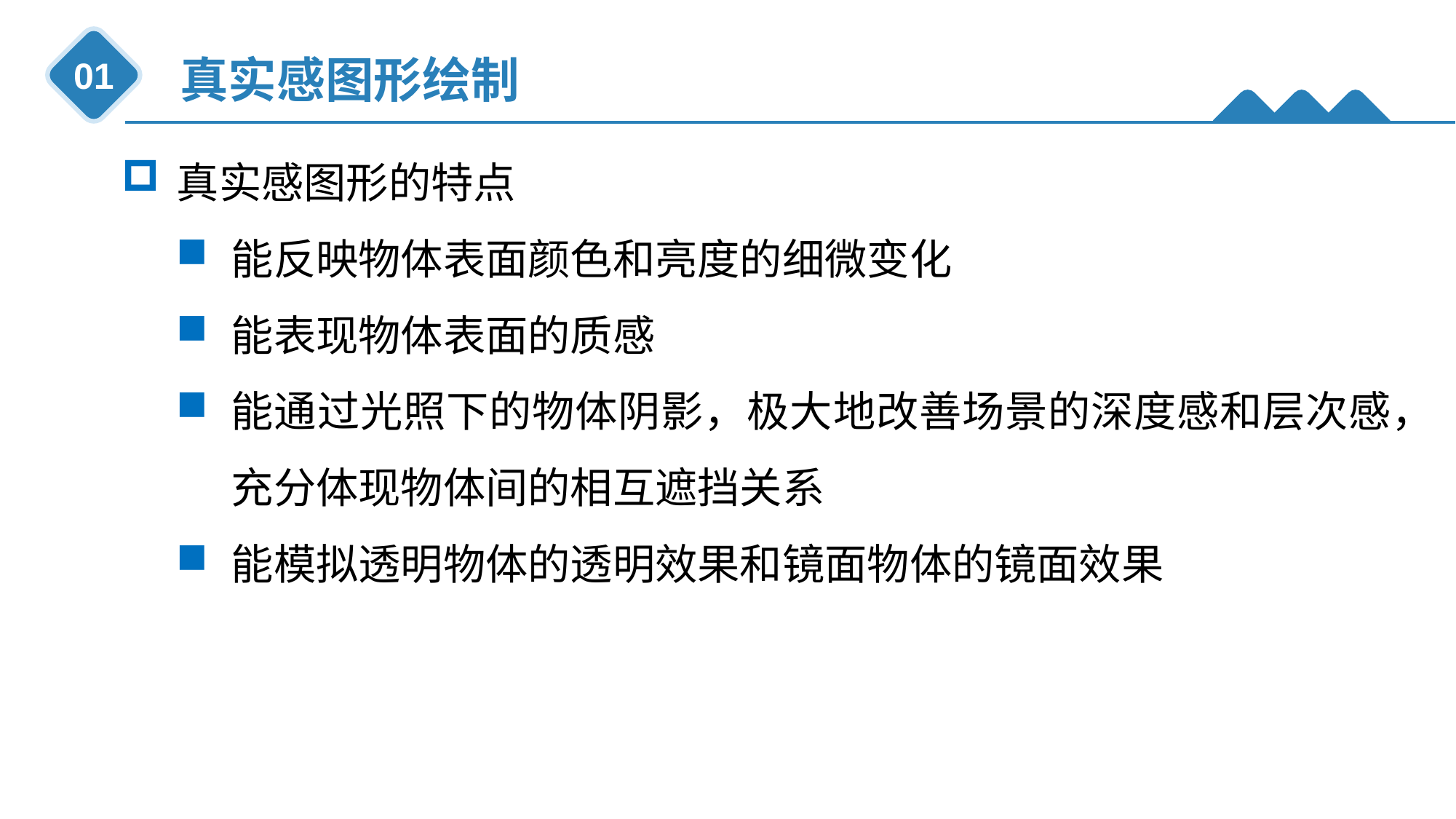

真实感图形绘制
01

真实感图形的特点
能反映物体表面颜色和亮度的细微变化
能表现物体表面的质感
能通过光照下的物体阴影，极大地改善场景的深度感和层次感，充分体现物体间的相互遮挡关系
能模拟透明物体的透明效果和镜面物体的镜面效果